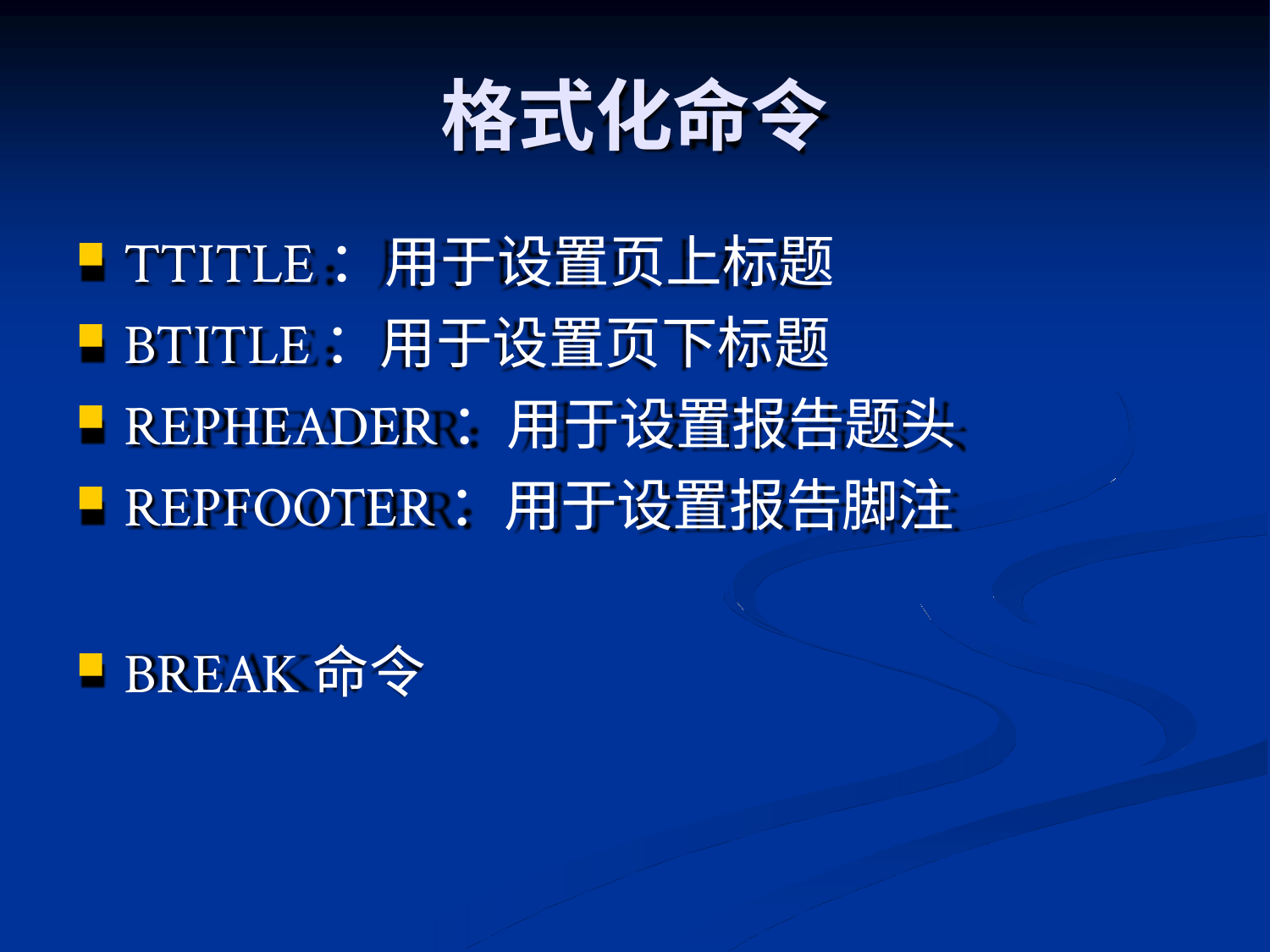

# 格式化命令

TTITLE：用于设置页上标题
BTITLE：用于设置页下标题
REPHEADER：用于设置报告题头
REPFOOTER：用于设置报告脚注

BREAK命令